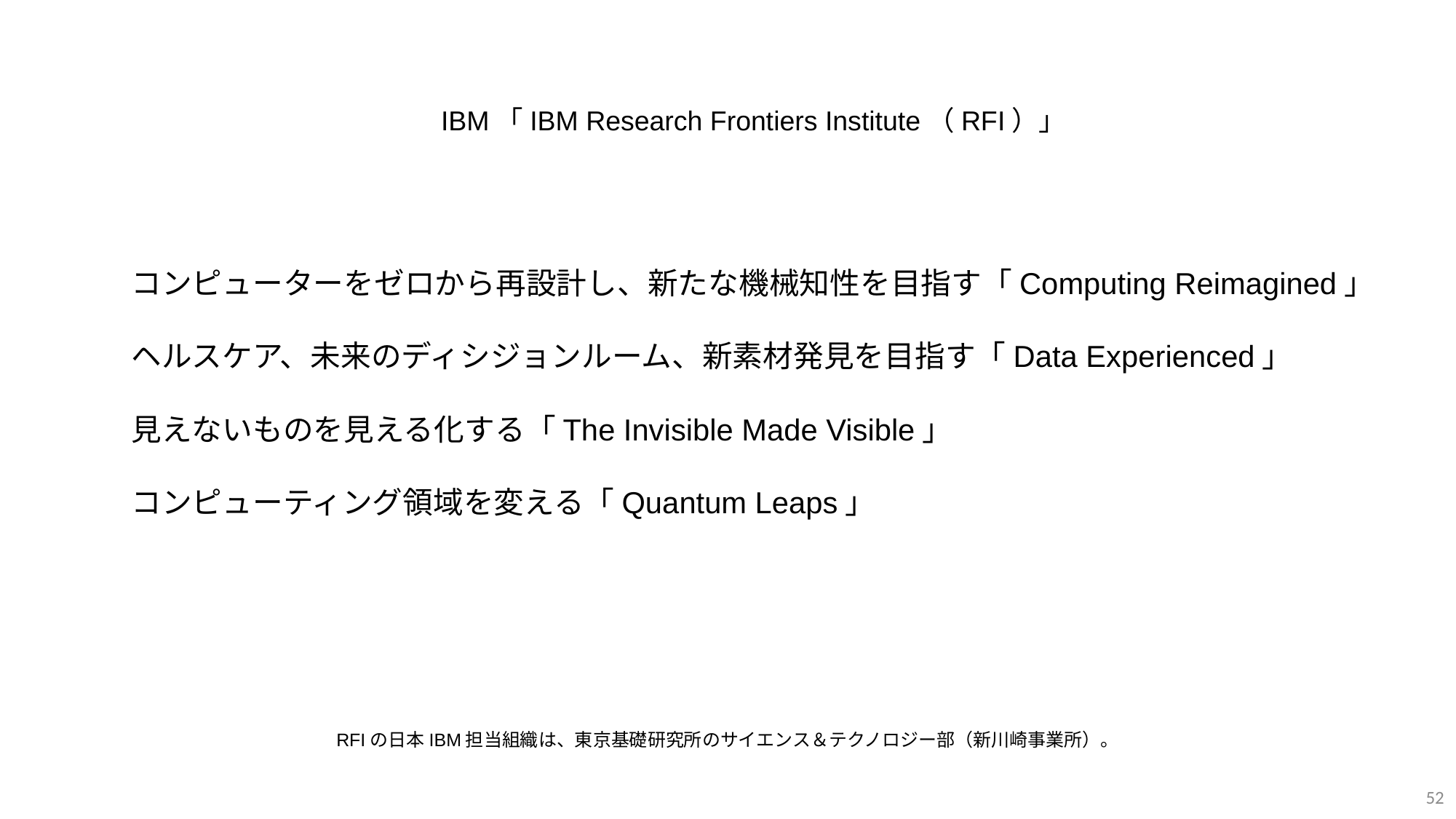

IBM「IBM Research Frontiers Institute（RFI）」
コンピューターをゼロから再設計し、新たな機械知性を目指す「Computing Reimagined」

ヘルスケア、未来のディシジョンルーム、新素材発見を目指す「Data Experienced」

見えないものを見える化する「The Invisible Made Visible」

コンピューティング領域を変える「Quantum Leaps」
RFIの日本IBM担当組織は、東京基礎研究所のサイエンス＆テクノロジー部（新川崎事業所）。
52